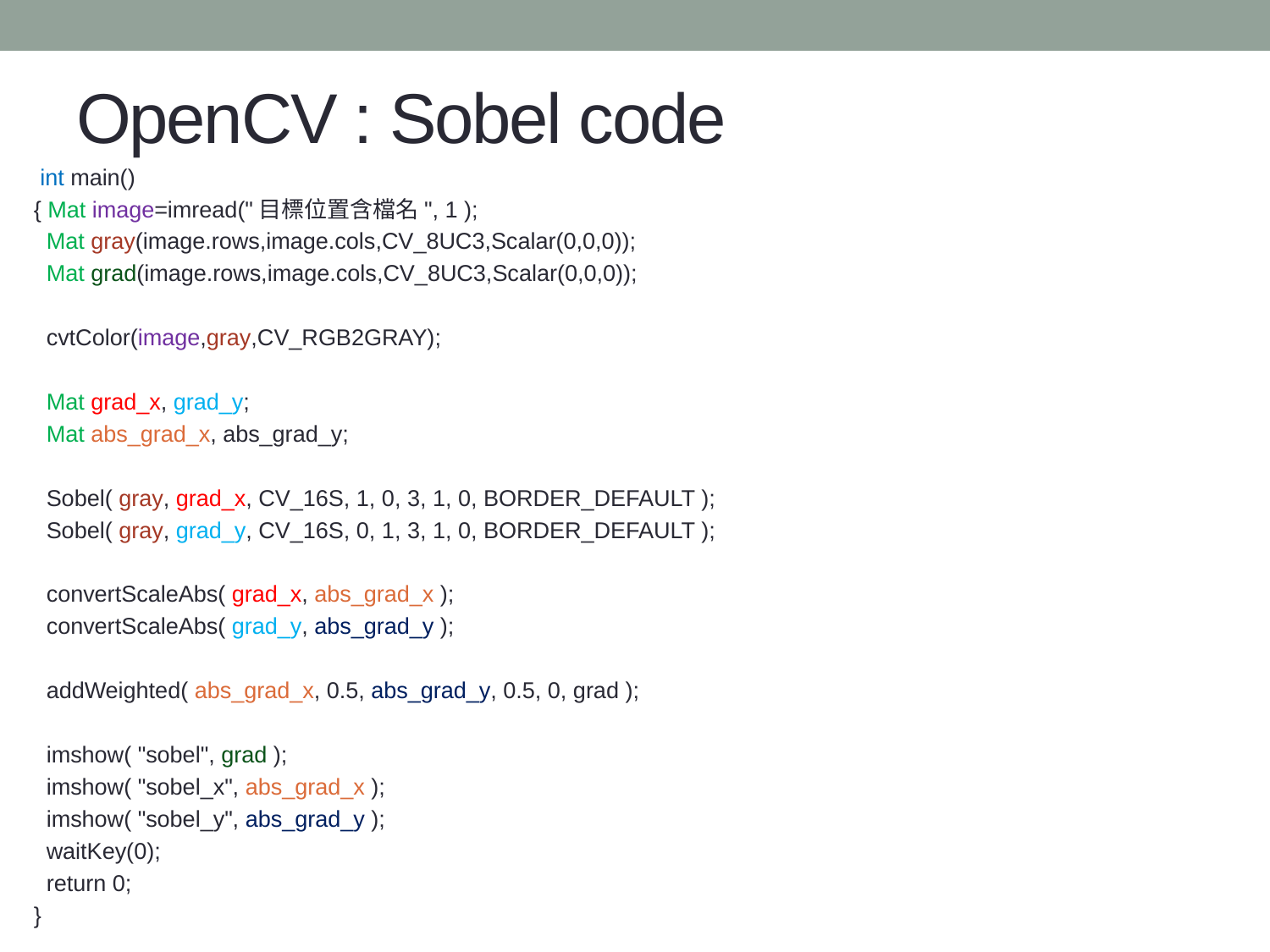

# OpenCV : Sobel code
 int main()
{ Mat image=imread("目標位置含檔名", 1 );
  Mat gray(image.rows,image.cols,CV_8UC3,Scalar(0,0,0));
  Mat grad(image.rows,image.cols,CV_8UC3,Scalar(0,0,0));

  cvtColor(image,gray,CV_RGB2GRAY);

  Mat grad_x, grad_y;
  Mat abs_grad_x, abs_grad_y;

  Sobel( gray, grad_x, CV_16S, 1, 0, 3, 1, 0, BORDER_DEFAULT );
  Sobel( gray, grad_y, CV_16S, 0, 1, 3, 1, 0, BORDER_DEFAULT );

  convertScaleAbs( grad_x, abs_grad_x );
  convertScaleAbs( grad_y, abs_grad_y );

  addWeighted( abs_grad_x, 0.5, abs_grad_y, 0.5, 0, grad );

  imshow( "sobel", grad );
  imshow( "sobel_x", abs_grad_x );
  imshow( "sobel_y", abs_grad_y );
  waitKey(0);
  return 0;
}